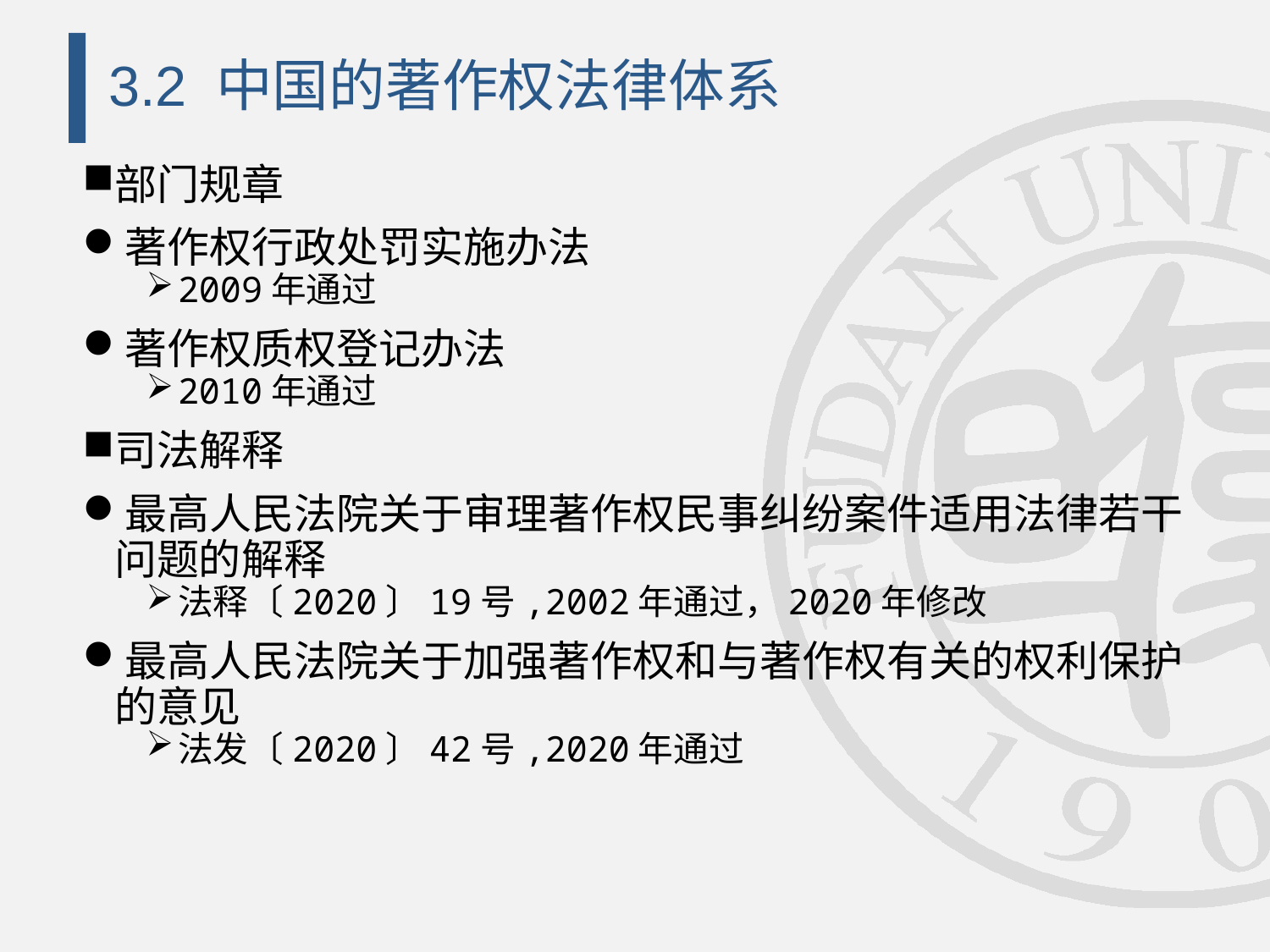

# 3.2 中国的著作权法律体系
部门规章
著作权行政处罚实施办法
2009年通过
著作权质权登记办法
2010年通过
司法解释
最高人民法院关于审理著作权民事纠纷案件适用法律若干问题的解释
法释〔2020〕19号,2002年通过，2020年修改
最高人民法院关于加强著作权和与著作权有关的权利保护的意见
法发〔2020〕42号,2020年通过